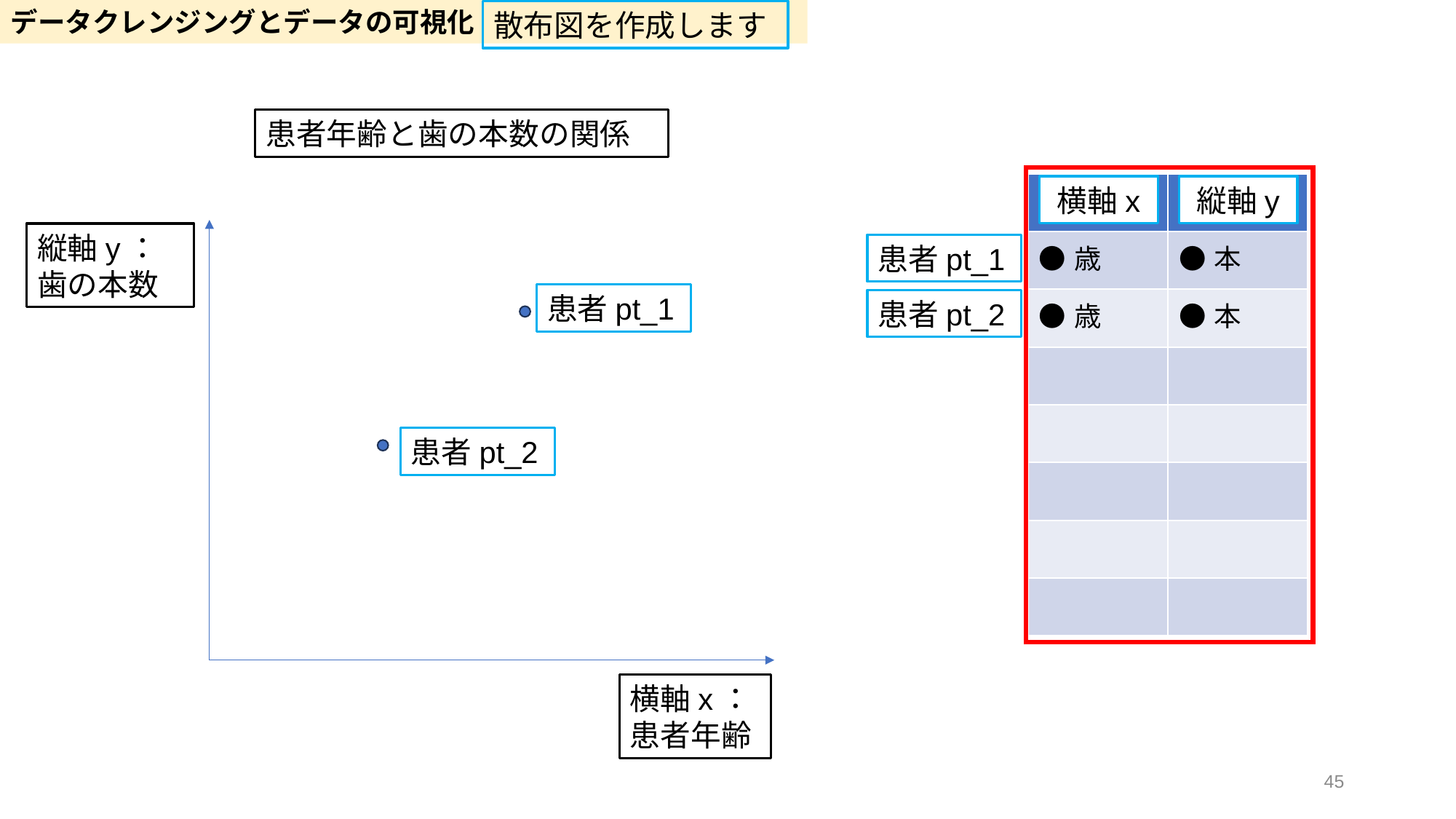

データクレンジングとデータの可視化
散布図を作成します
患者年齢と歯の本数の関係

|  |  |
| --- | --- |
| ●歳 | ●本 |
| ●歳 | ●本 |
|  |  |
|  |  |
|  |  |
|  |  |
|  |  |
横軸x
縦軸y
縦軸y：
歯の本数
患者pt_1
患者pt_1
患者pt_2

患者pt_2

横軸x：
患者年齢
45